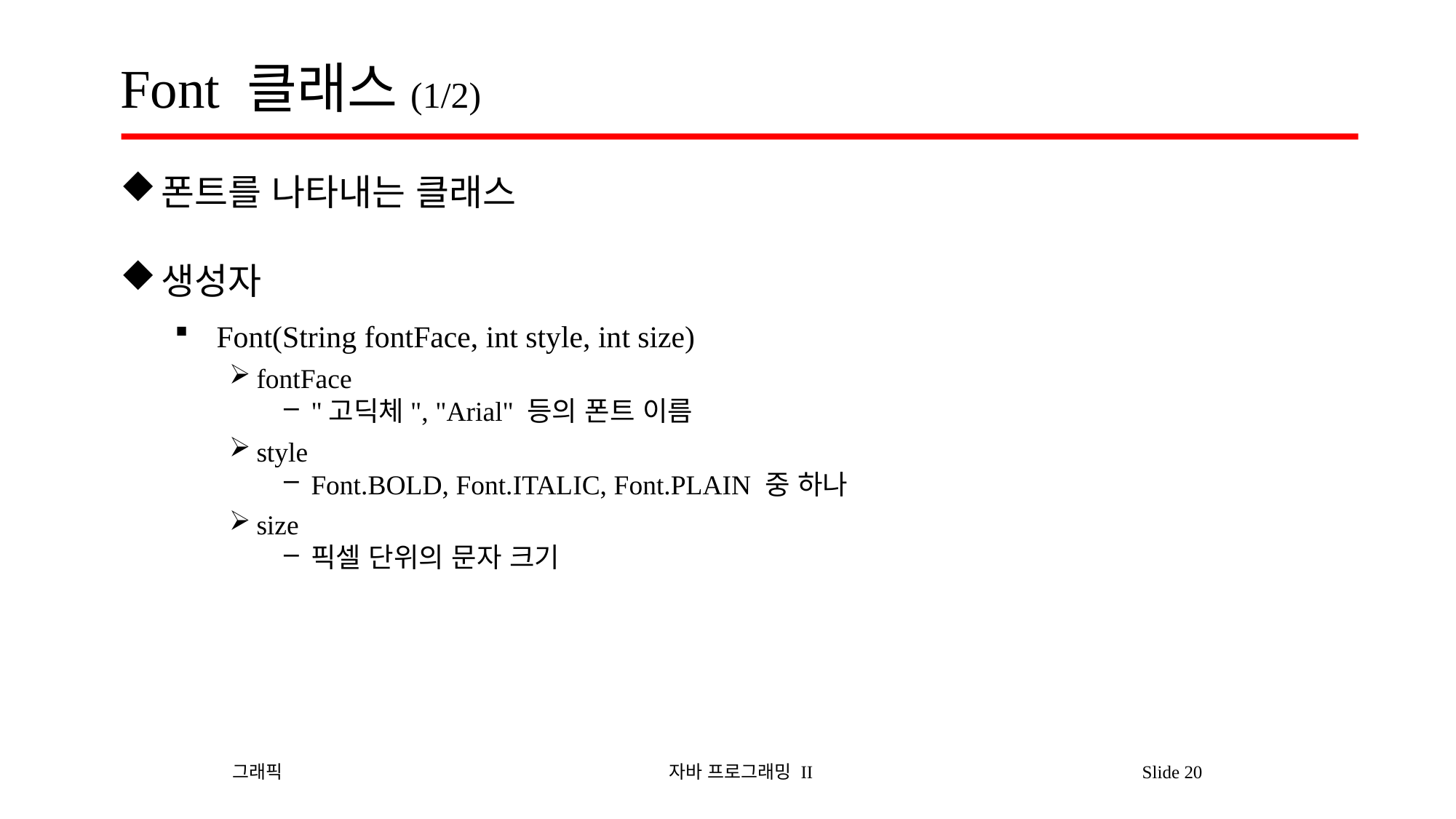

# Font 클래스(1/2)
폰트를 나타내는 클래스
생성자
 Font(String fontFace, int style, int size)
fontFace
"고딕체", "Arial" 등의 폰트 이름
style
Font.BOLD, Font.ITALIC, Font.PLAIN 중 하나
size
픽셀 단위의 문자 크기